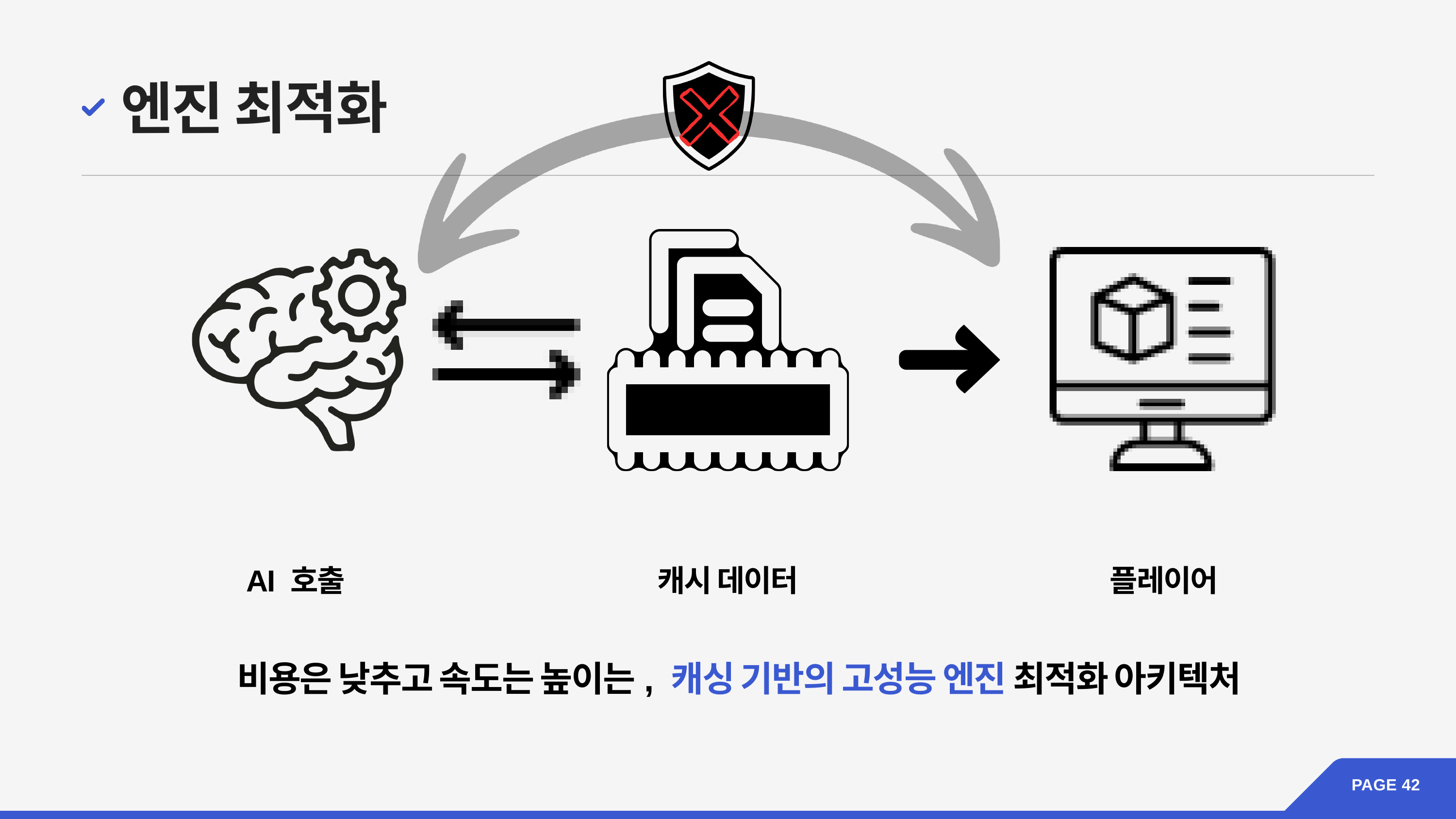

엔진 최적화

 AI 호출
캐시 데이터
플레이어
비용은 낮추고 속도는 높이는, 캐싱 기반의 고성능 엔진 최적화 아키텍처

PAGE 42